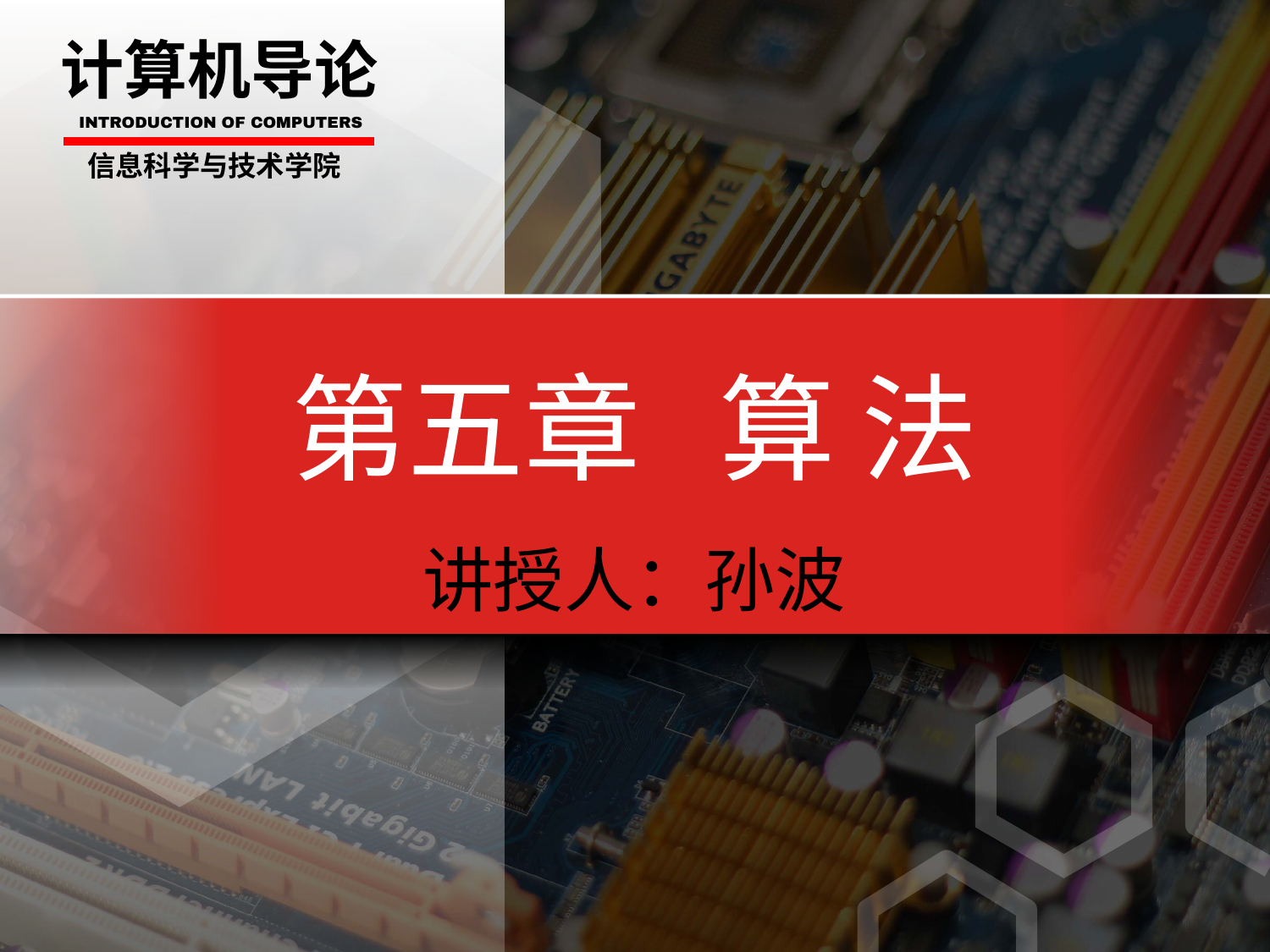

计算机导论
INTRODUCTION OF COMPUTERS
信息科学与技术学院

第五章   算 法
讲授人：孙波